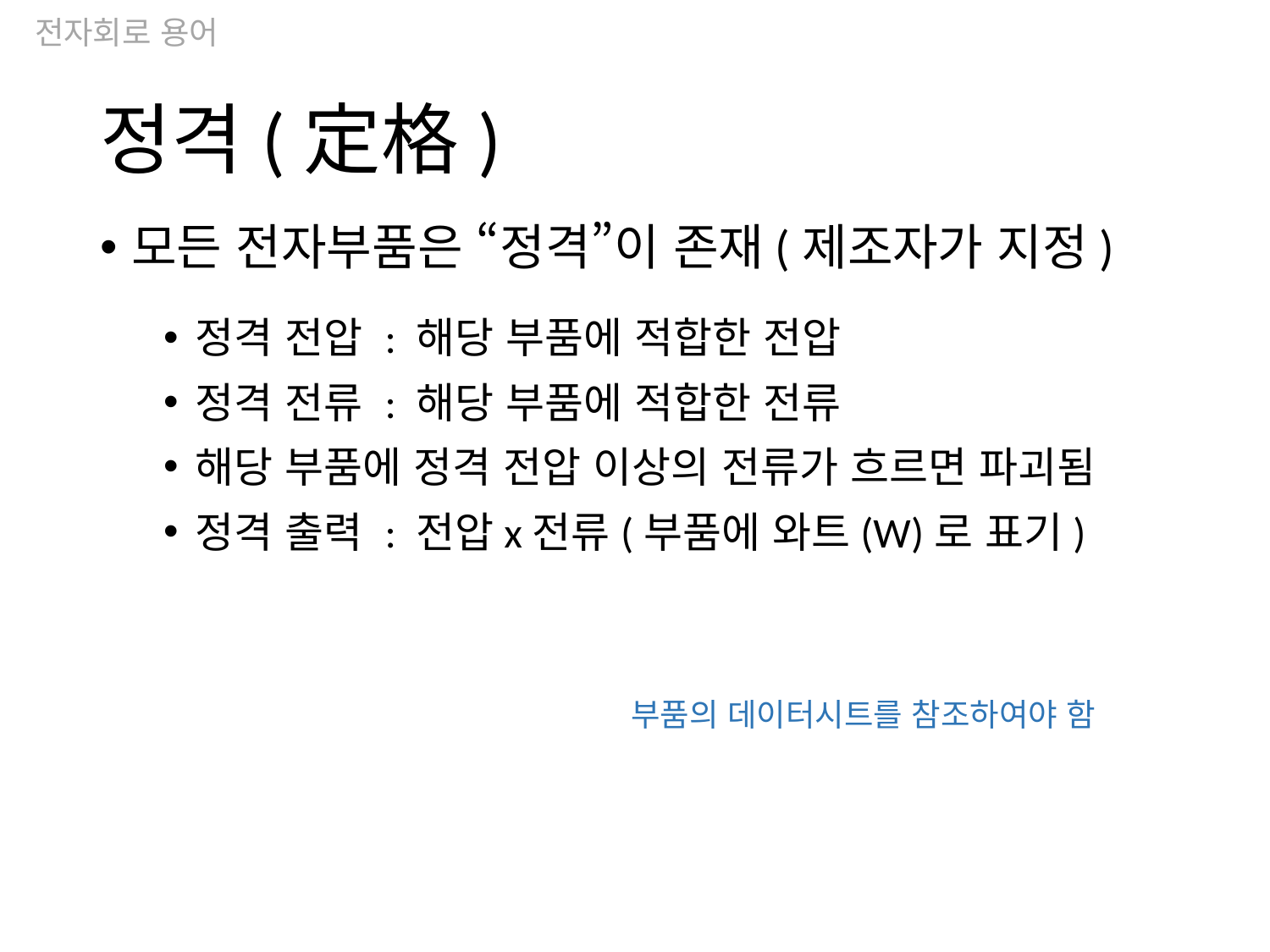

전자회로 용어
# 정격(定格)
모든 전자부품은 “정격”이 존재(제조자가 지정)
정격 전압 : 해당 부품에 적합한 전압
정격 전류 : 해당 부품에 적합한 전류
해당 부품에 정격 전압 이상의 전류가 흐르면 파괴됨
정격 출력 : 전압x전류(부품에 와트(W)로 표기)
부품의 데이터시트를 참조하여야 함